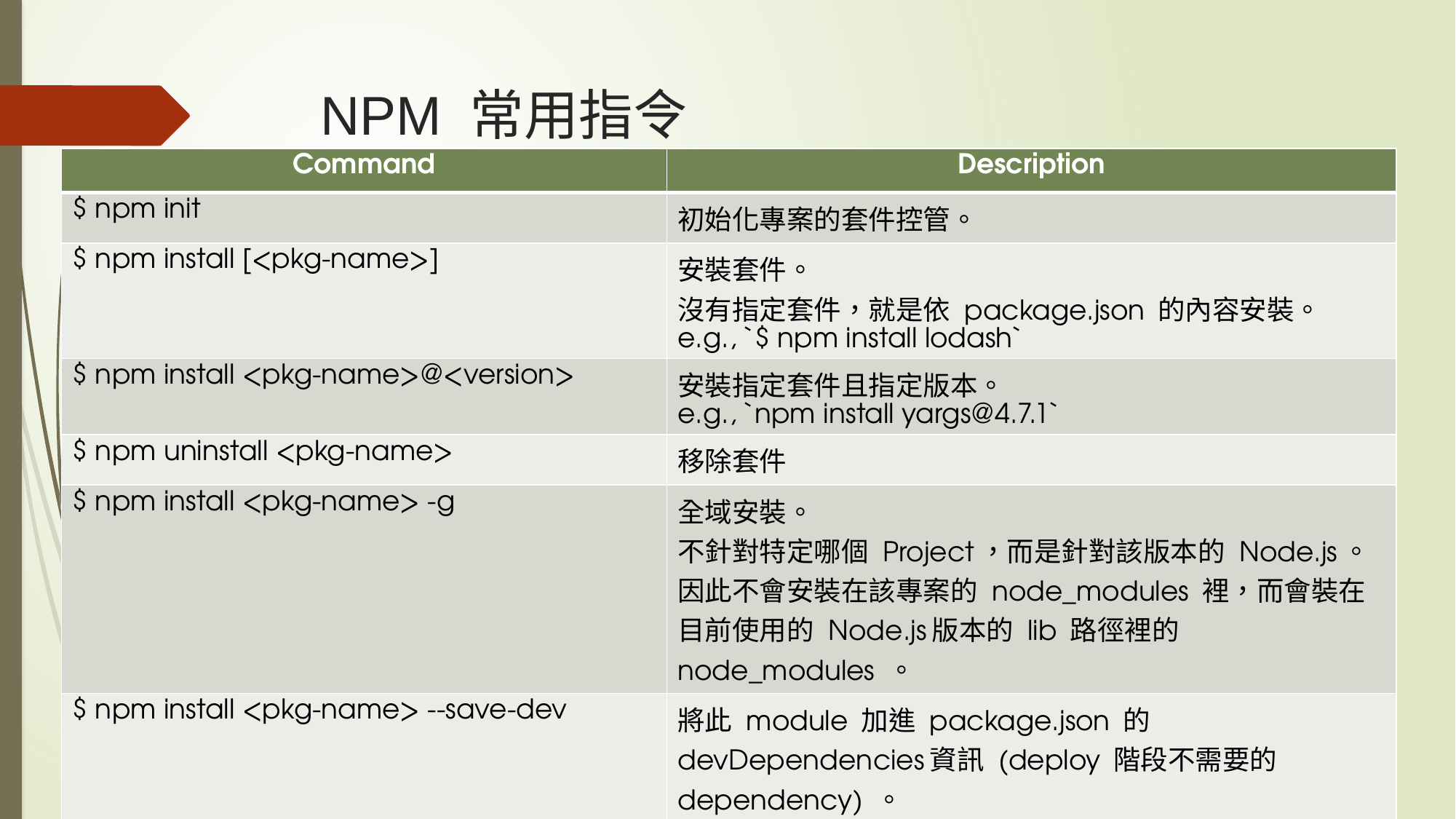

# NPM 常用指令
| Command | Description |
| --- | --- |
| $ npm init | 初始化專案的套件控管。 |
| $ npm install [<pkg-name>] | 安裝套件。 沒有指定套件，就是依 package.json 的內容安裝。 e.g., `$ npm install lodash` |
| $ npm install <pkg-name>@<version> | 安裝指定套件且指定版本。 e.g., `npm install yargs@4.7.1` |
| $ npm uninstall <pkg-name> | 移除套件 |
| $ npm install <pkg-name> -g | 全域安裝。 不針對特定哪個 Project，而是針對該版本的 Node.js。 因此不會安裝在該專案的 node\_modules 裡，而會裝在目前使用的 Node.js版本的 lib 路徑裡的 node\_modules 。 |
| $ npm install <pkg-name> --save-dev | 將此 module 加進 package.json 的 devDependencies資訊 (deploy 階段不需要的 dependency) 。 |
| $ npm list | 列出 node\_modules 的相依性樹狀圖。 (如果不存在package.json裡，會標示” extraneous”) |
| $ npm -v | 顯示 npm 版本。 |